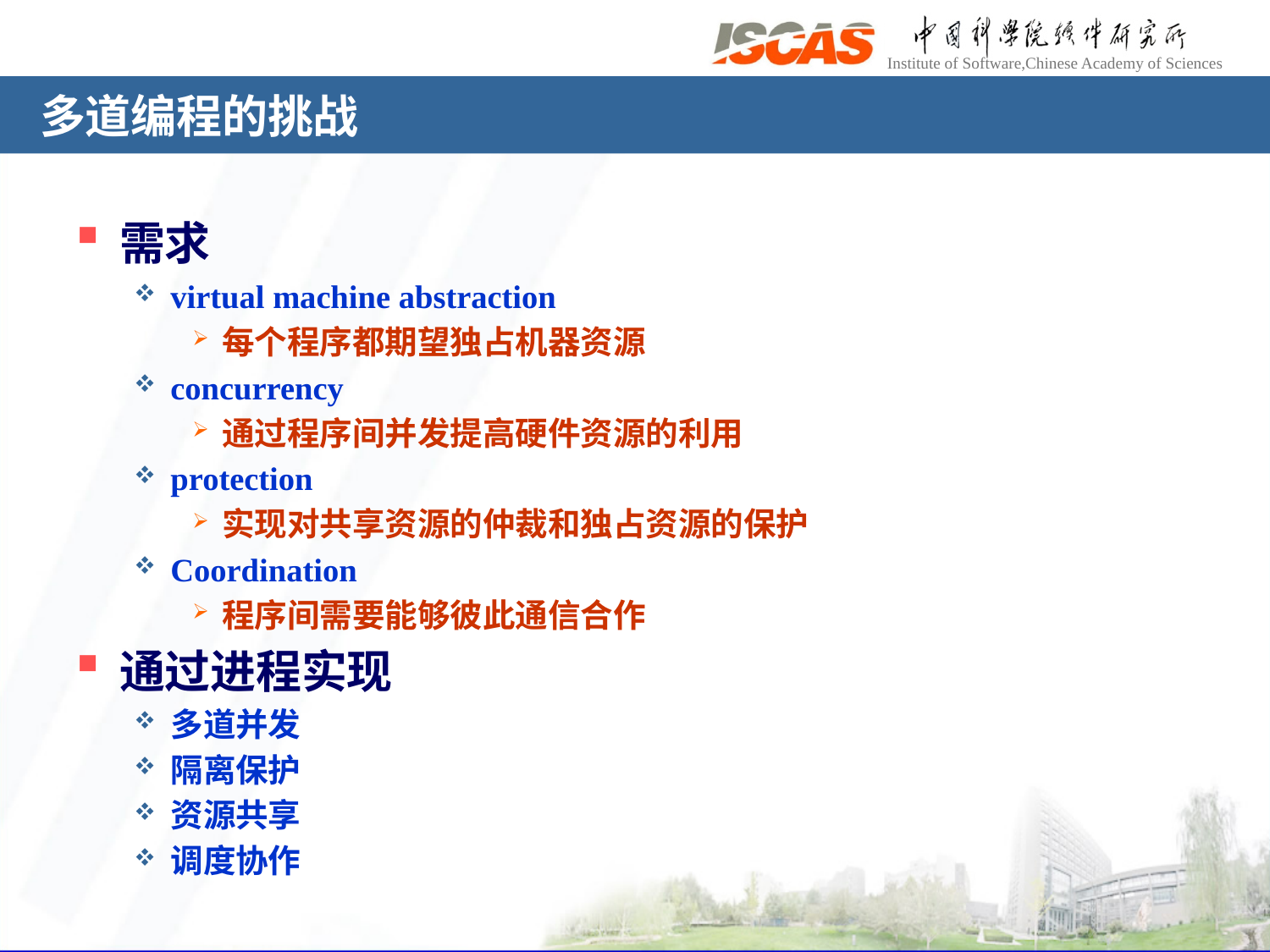

# 多道编程的挑战
需求
virtual machine abstraction
每个程序都期望独占机器资源
concurrency
通过程序间并发提高硬件资源的利用
protection
实现对共享资源的仲裁和独占资源的保护
Coordination
程序间需要能够彼此通信合作
通过进程实现
多道并发
隔离保护
资源共享
调度协作